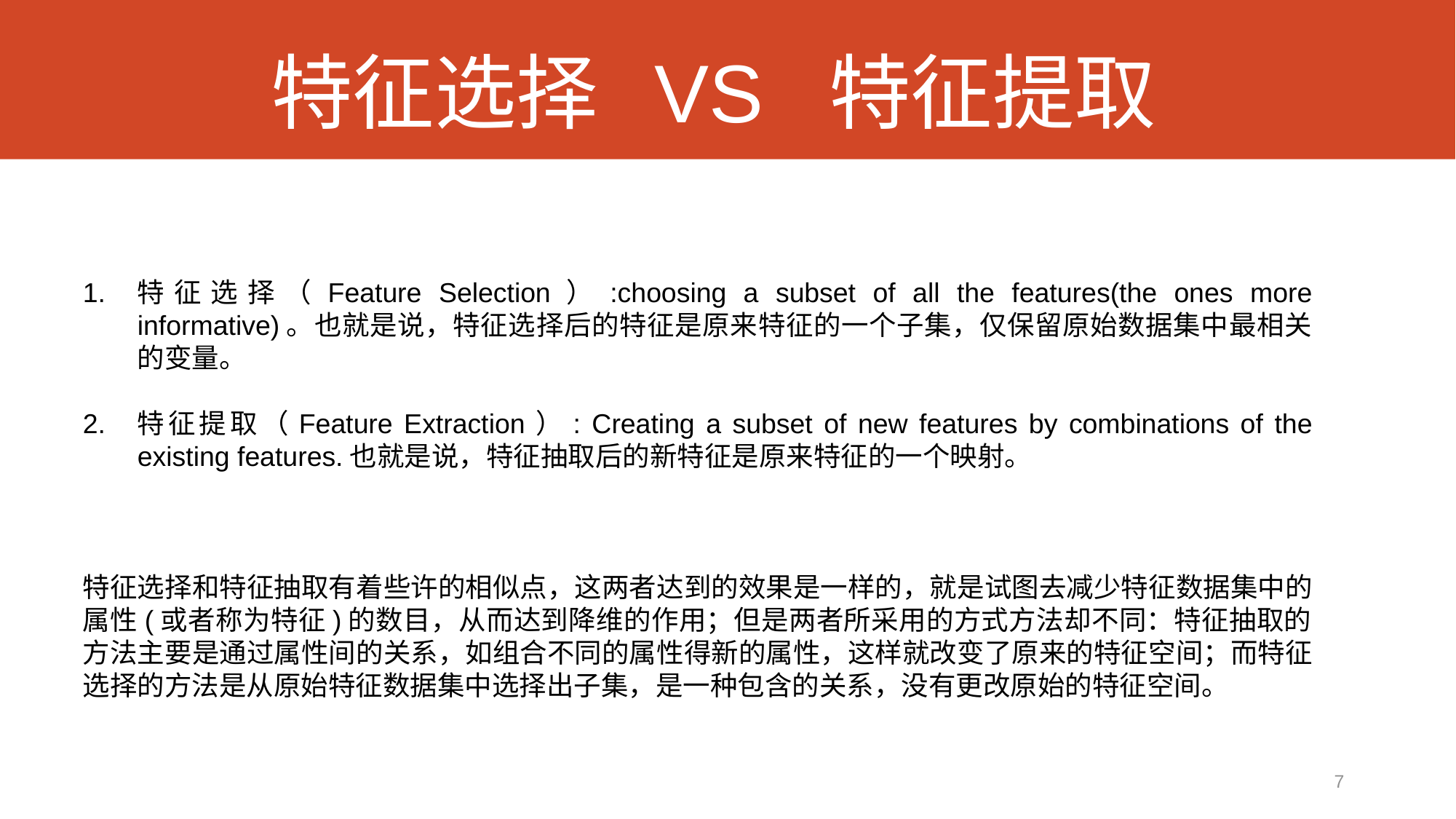

# 特征选择  VS  特征提取
特征选择（Feature Selection）:choosing a subset of all the features(the ones more informative)。也就是说，特征选择后的特征是原来特征的一个子集，仅保留原始数据集中最相关的变量。

特征提取（Feature Extraction）: Creating a subset of new features by combinations of the existing features.也就是说，特征抽取后的新特征是原来特征的一个映射。

特征选择和特征抽取有着些许的相似点，这两者达到的效果是一样的，就是试图去减少特征数据集中的属性(或者称为特征)的数目，从而达到降维的作用；但是两者所采用的方式方法却不同：特征抽取的方法主要是通过属性间的关系，如组合不同的属性得新的属性，这样就改变了原来的特征空间；而特征选择的方法是从原始特征数据集中选择出子集，是一种包含的关系，没有更改原始的特征空间。

7